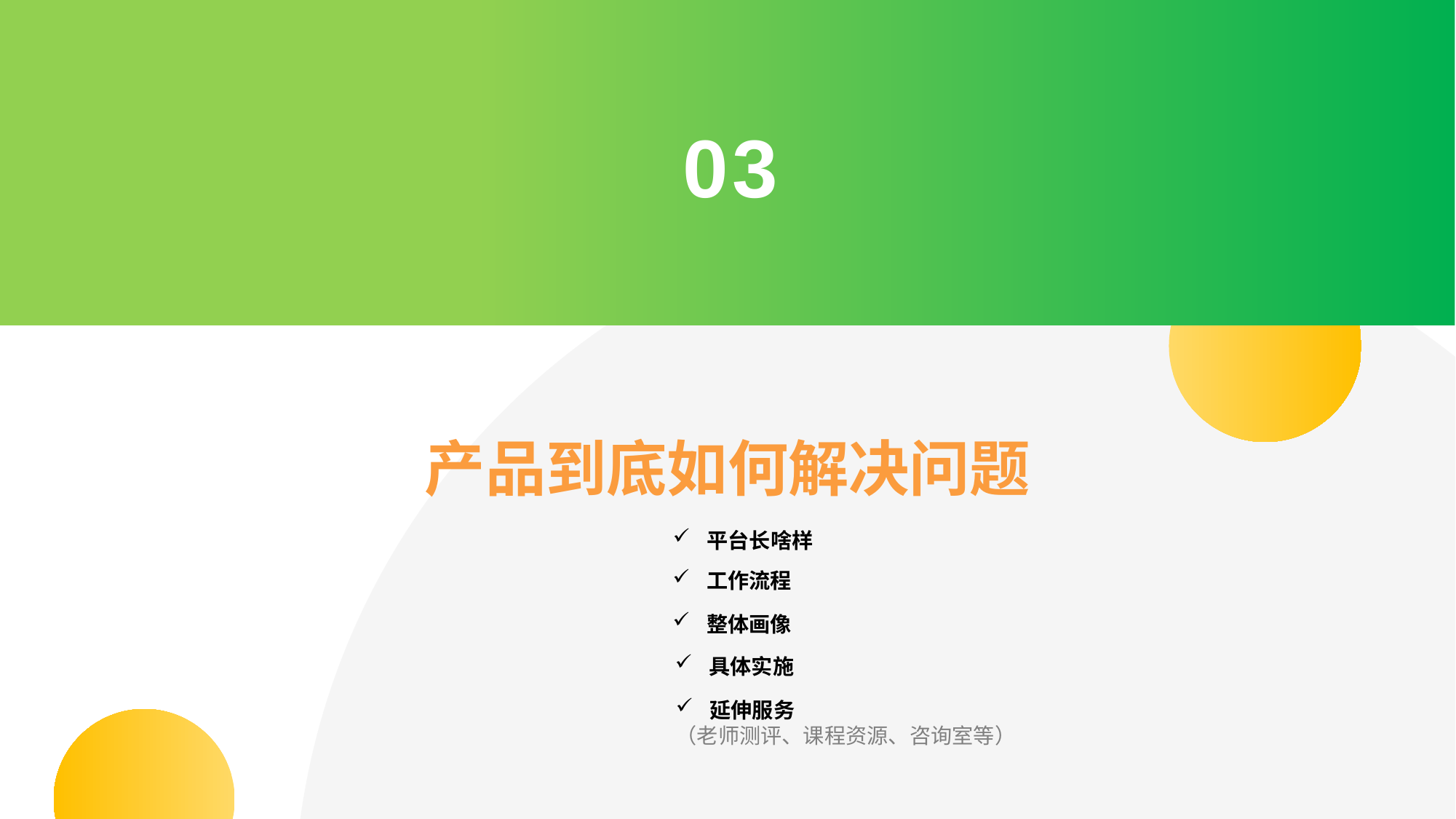

03

产品到底如何解决问题
平台长啥样
工作流程
整体画像
具体实施
延伸服务
（老师测评、课程资源、咨询室等）